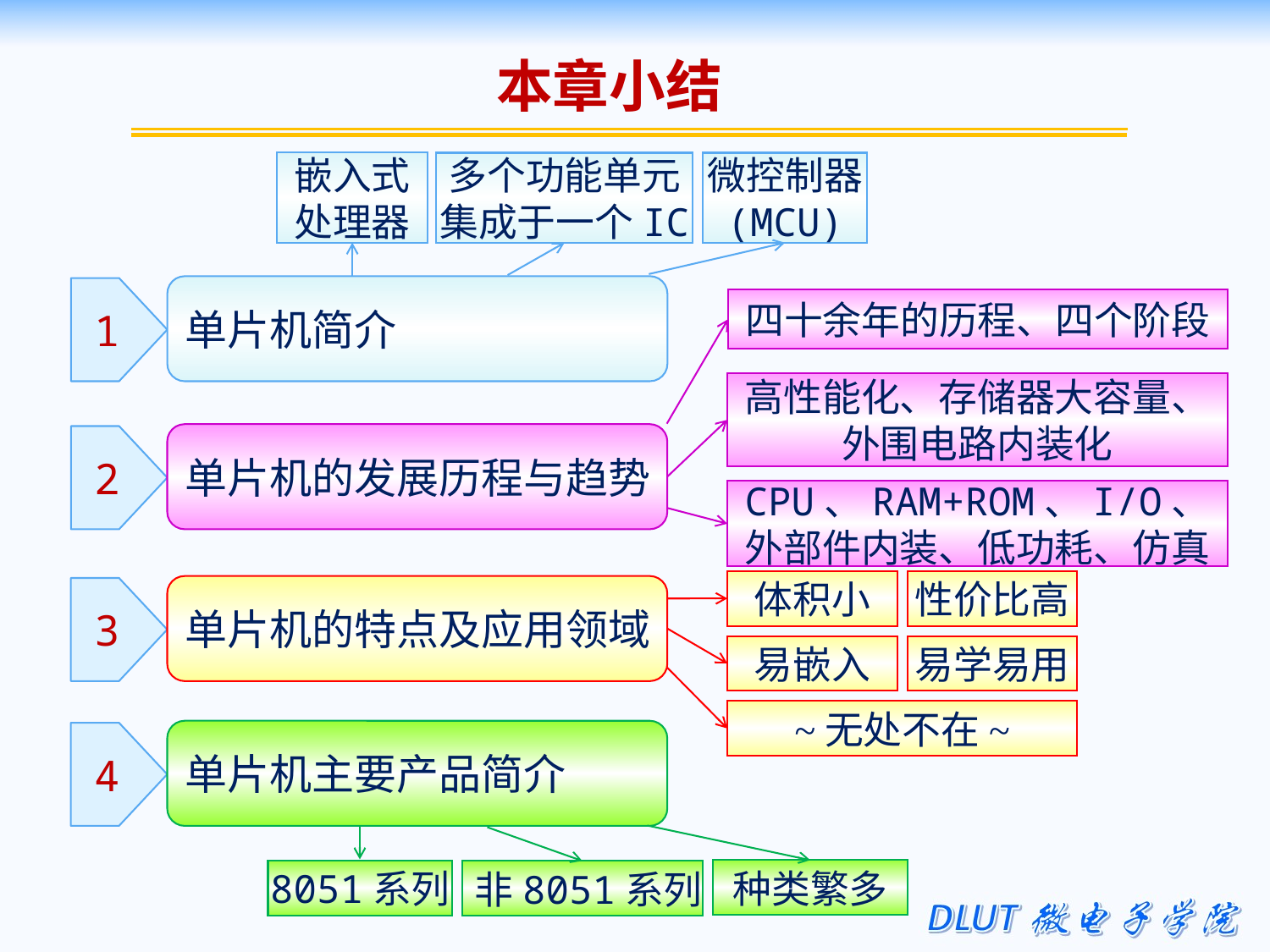

本章小结
嵌入式
处理器
微控制器
(MCU)
多个功能单元
集成于一个IC
单片机简介
1
单片机的发展历程与趋势
2
单片机的特点及应用领域
3
单片机主要产品简介
4
四十余年的历程、四个阶段
高性能化、存储器大容量、
外围电路内装化
CPU、RAM+ROM、I/O、
外部件内装、低功耗、仿真
性价比高
体积小
易嵌入
易学易用
~无处不在~
种类繁多
8051系列
非8051系列